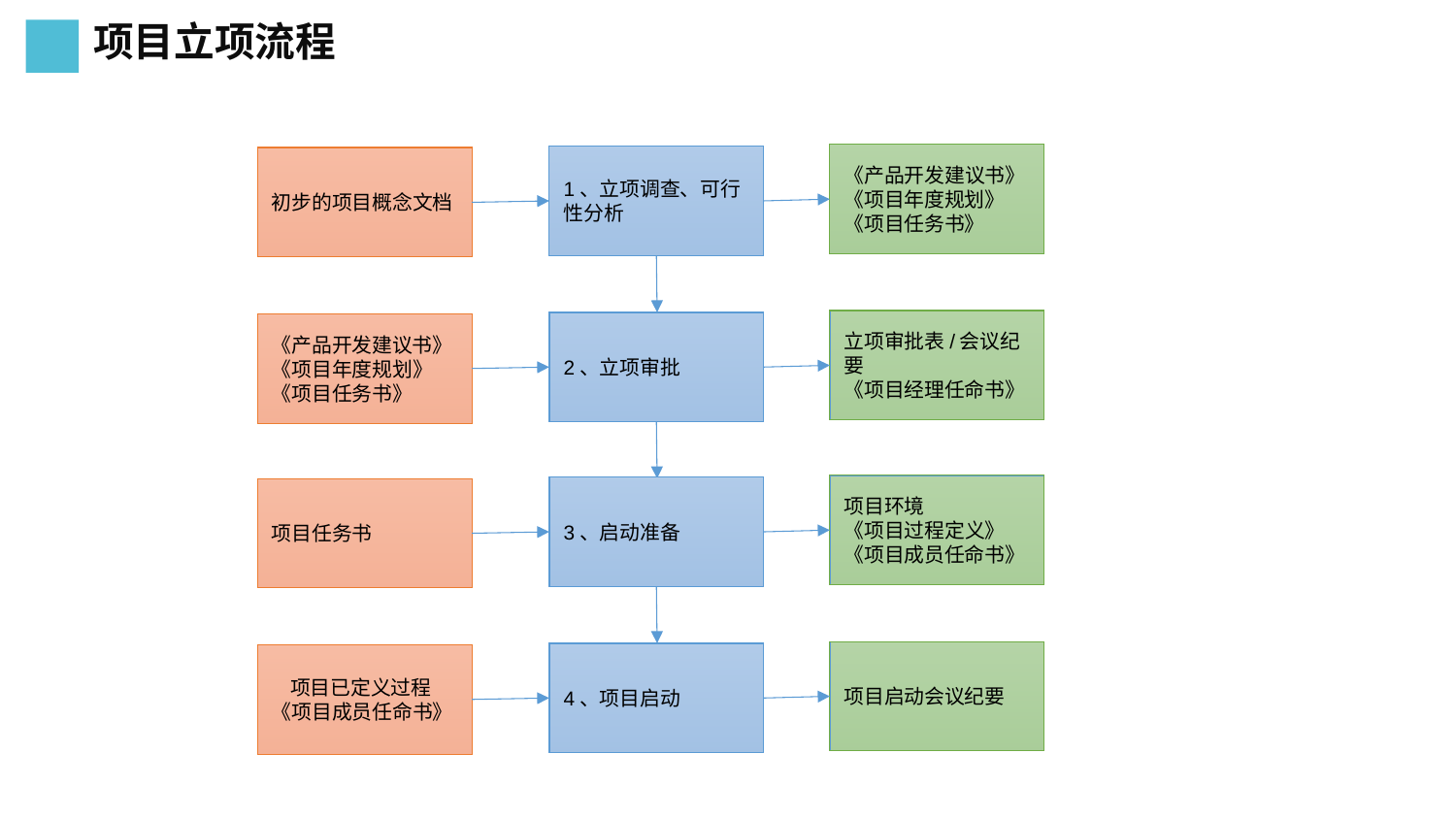

项目立项流程

《产品开发建议书》
《项目年度规划》
《项目任务书》
1、立项调查、可行性分析
初步的项目概念文档
立项审批表/会议纪要
《项目经理任命书》
2、立项审批
《产品开发建议书》
《项目年度规划》
《项目任务书》
项目环境
《项目过程定义》
《项目成员任命书》
3、启动准备
项目任务书
项目启动会议纪要
4、项目启动
   项目已定义过程
《项目成员任命书》